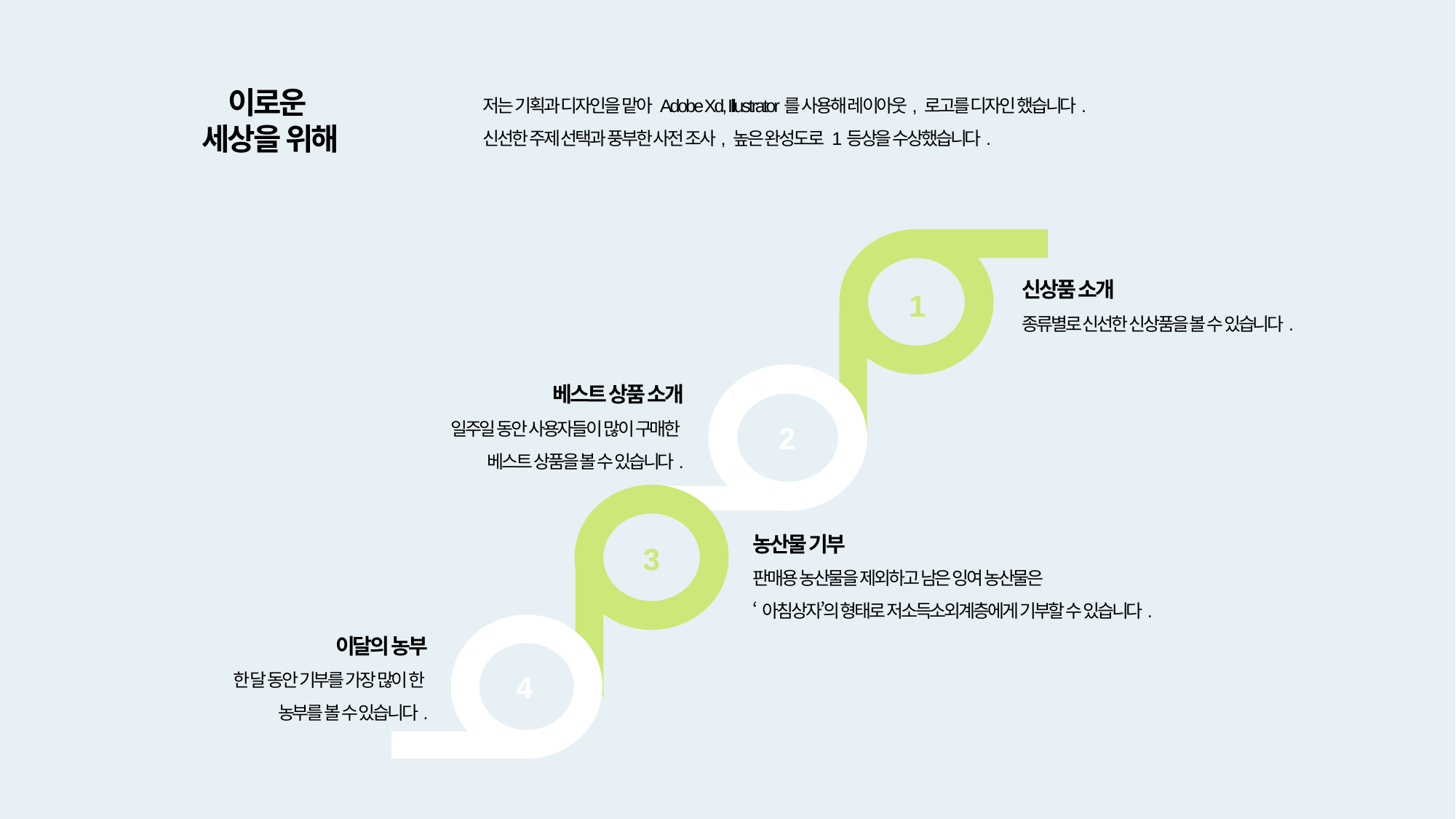

이로운
세상을 위해
저는 기획과 디자인을 맡아 Adobe Xd, Illustrator를 사용해 레이아웃, 로고를 디자인 했습니다.
신선한 주제 선택과 풍부한 사전 조사, 높은 완성도로 1등상을 수상했습니다.

신상품 소개
종류별로 신선한 신상품을 볼 수 있습니다.
1

베스트 상품 소개
일주일 동안 사용자들이 많이 구매한
베스트 상품을 볼 수 있습니다.

2

농산물 기부
판매용 농산물을 제외하고 남은 잉여 농산물은
‘아침상자’의 형태로 저소득소외계층에게 기부할 수 있습니다.
3
이달의 농부
한 달 동안 기부를 가장 많이 한
농부를 볼 수 있습니다.

4